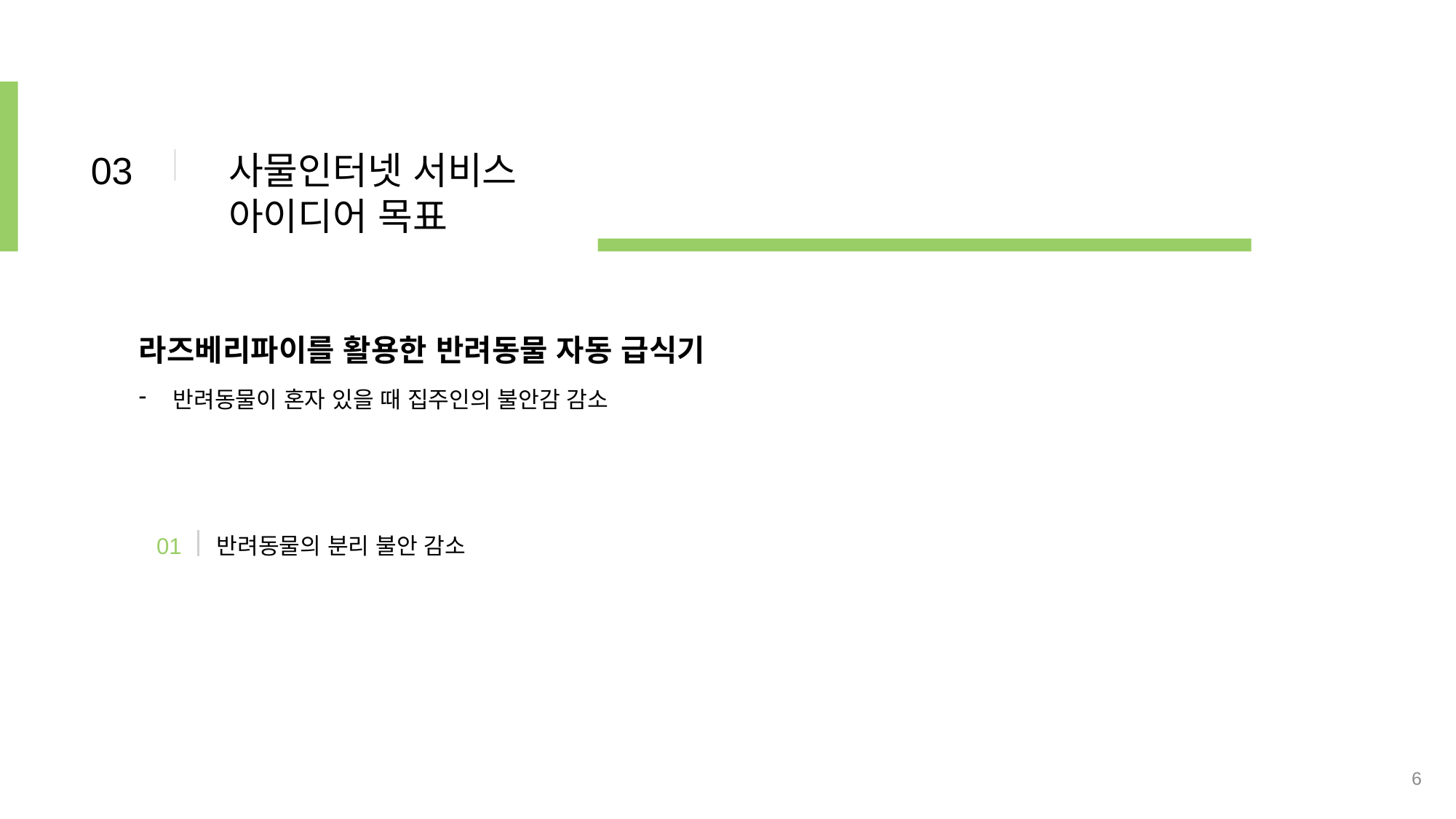

03
사물인터넷 서비스 아이디어 목표

라즈베리파이를 활용한 반려동물 자동 급식기

반려동물이 혼자 있을 때 집주인의 불안감 감소
01
반려동물의 분리 불안 감소
6